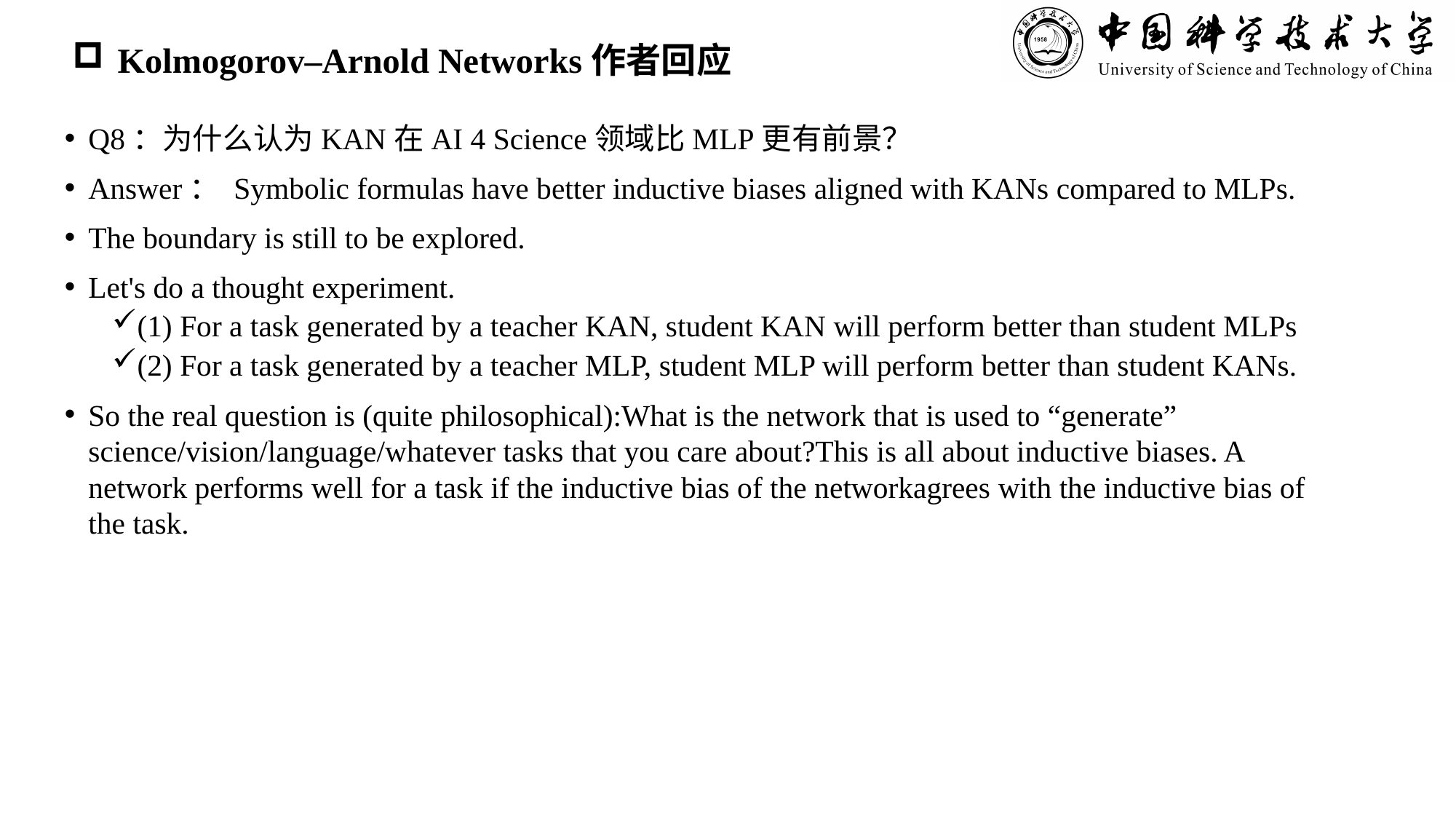

# Kolmogorov–Arnold Networks作者回应
Q8：为什么认为KAN在AI 4 Science领域比MLP更有前景？
Answer： Symbolic formulas have better inductive biases aligned with KANs compared to MLPs.
The boundary is still to be explored.
Let's do a thought experiment.
(1) For a task generated by a teacher KAN, student KAN will perform better than student MLPs
(2) For a task generated by a teacher MLP, student MLP will perform better than student KANs.
So the real question is (quite philosophical):What is the network that is used to “generate” science/vision/language/whatever tasks that you care about?This is all about inductive biases. A network performs well for a task if the inductive bias of the networkagrees with the inductive bias of the task.